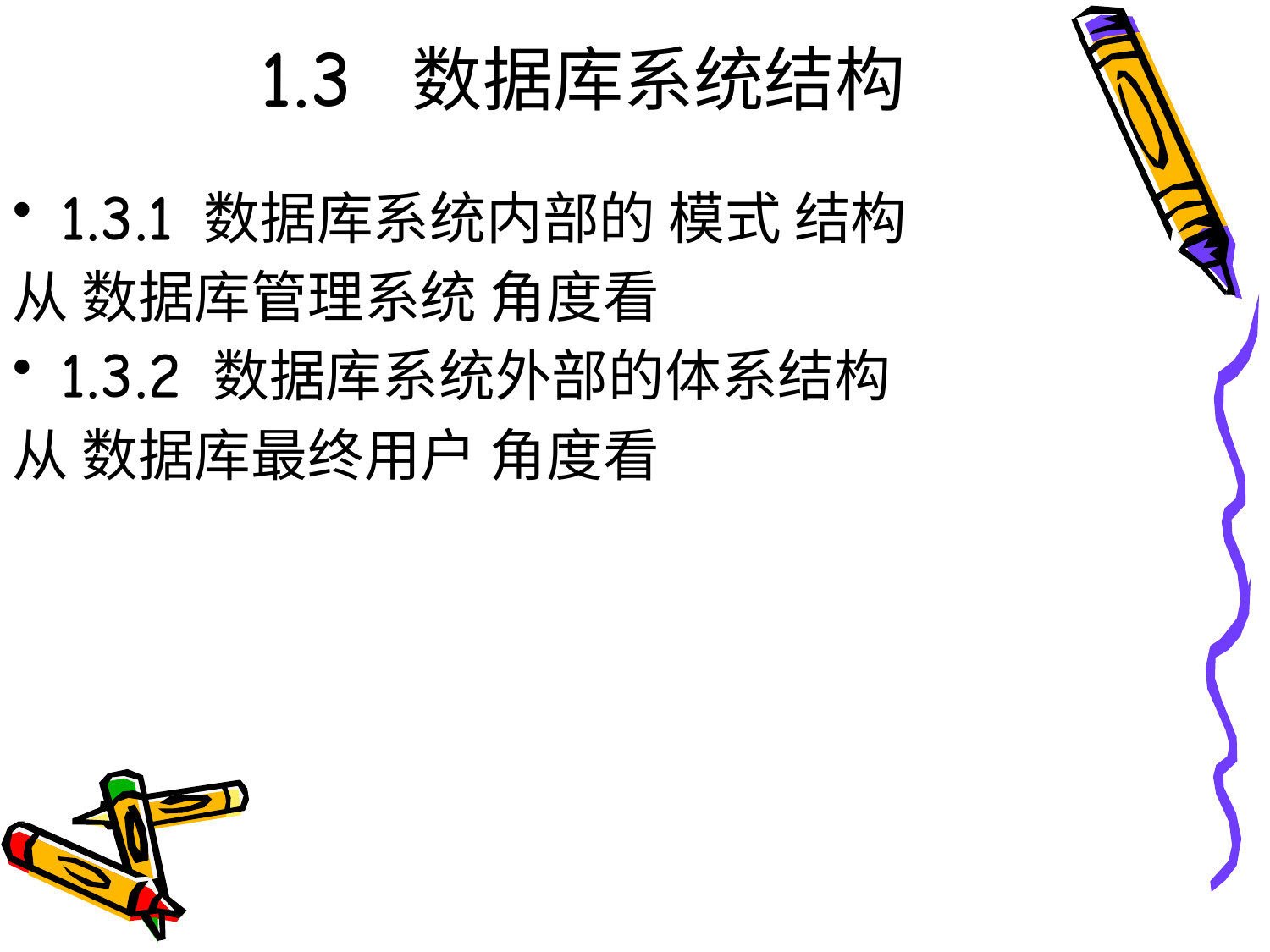

# 1.3  数据库系统结构
1.3.1 数据库系统内部的 模式 结构
从 数据库管理系统 角度看
1.3.2 数据库系统外部的体系结构
从 数据库最终用户 角度看